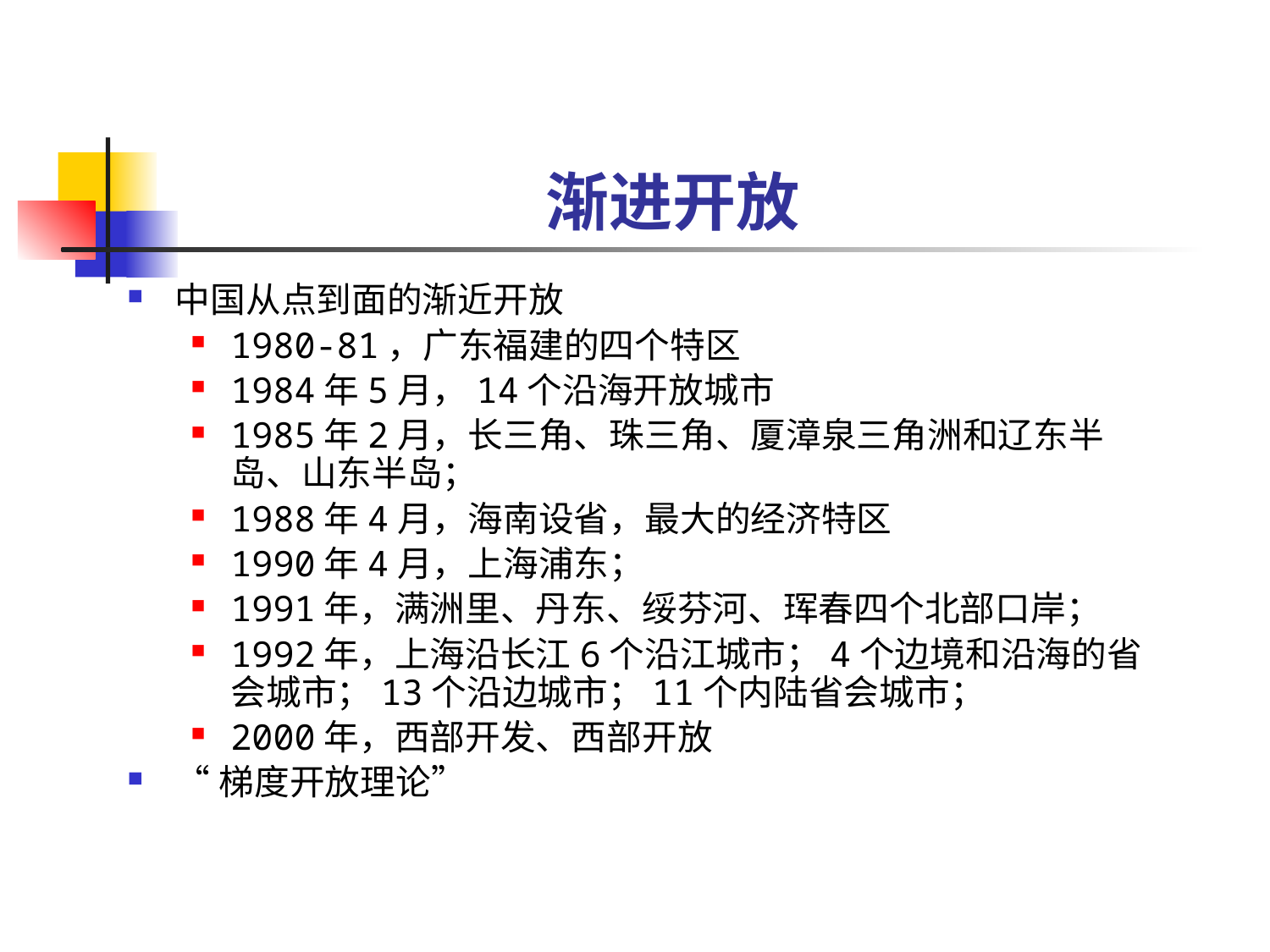

# 渐进开放
中国从点到面的渐近开放
1980-81，广东福建的四个特区
1984年5月，14个沿海开放城市
1985年2月，长三角、珠三角、厦漳泉三角洲和辽东半岛、山东半岛；
1988年4月，海南设省，最大的经济特区
1990年4月，上海浦东；
1991年，满洲里、丹东、绥芬河、珲春四个北部口岸；
1992年，上海沿长江6个沿江城市；4个边境和沿海的省会城市；13个沿边城市；11个内陆省会城市；
2000年，西部开发、西部开放
“梯度开放理论”